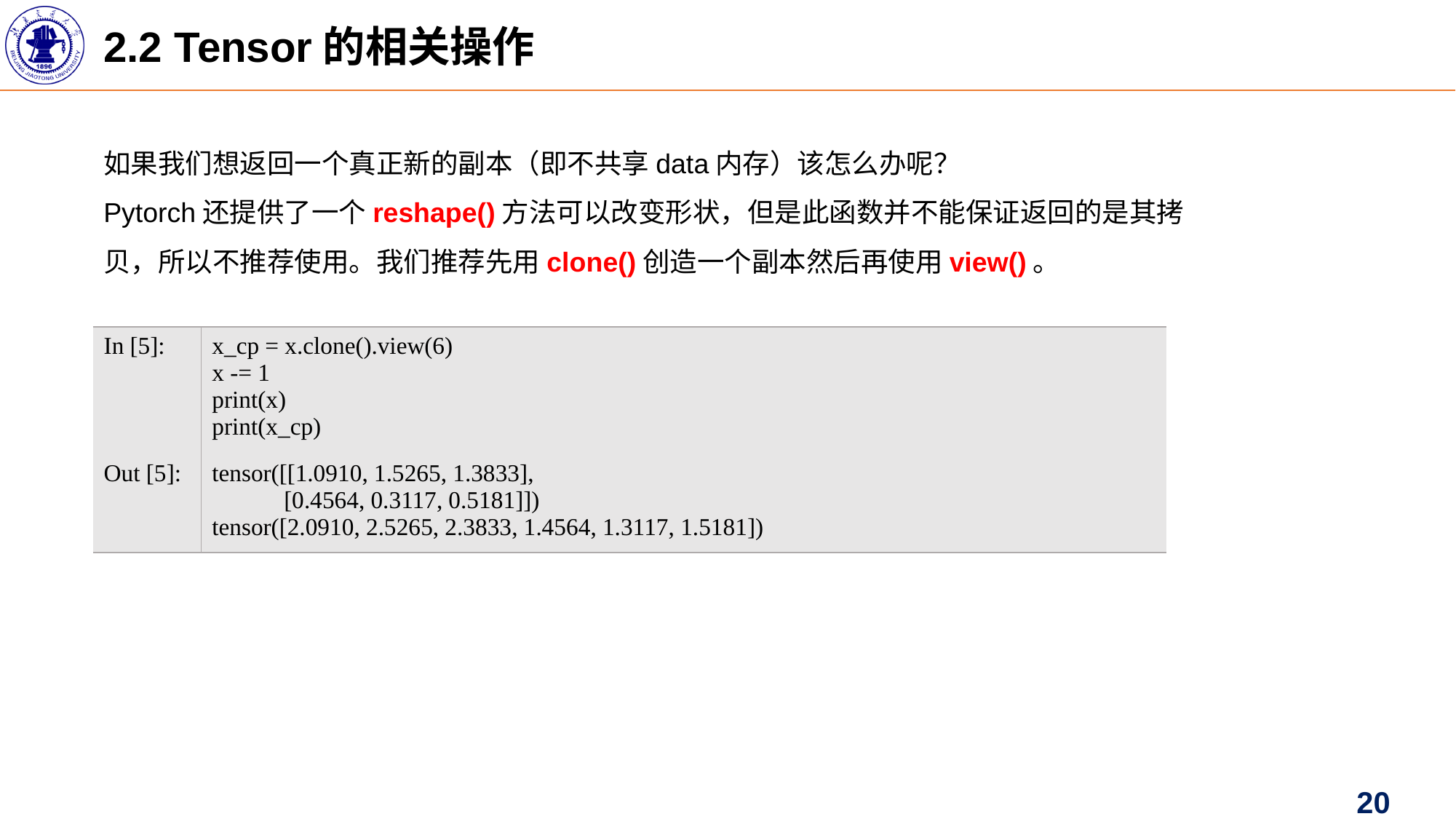

2.2 Tensor的相关操作
如果我们想返回一个真正新的副本（即不共享data内存）该怎么办呢？
Pytorch还提供了一个reshape()方法可以改变形状，但是此函数并不能保证返回的是其拷贝，所以不推荐使用。我们推荐先用clone()创造一个副本然后再使用view()。
| In [5]: | x\_cp = x.clone().view(6) x -= 1 print(x) print(x\_cp) |
| --- | --- |
| Out [5]: | tensor([[1.0910, 1.5265, 1.3833], [0.4564, 0.3117, 0.5181]]) tensor([2.0910, 2.5265, 2.3833, 1.4564, 1.3117, 1.5181]) |